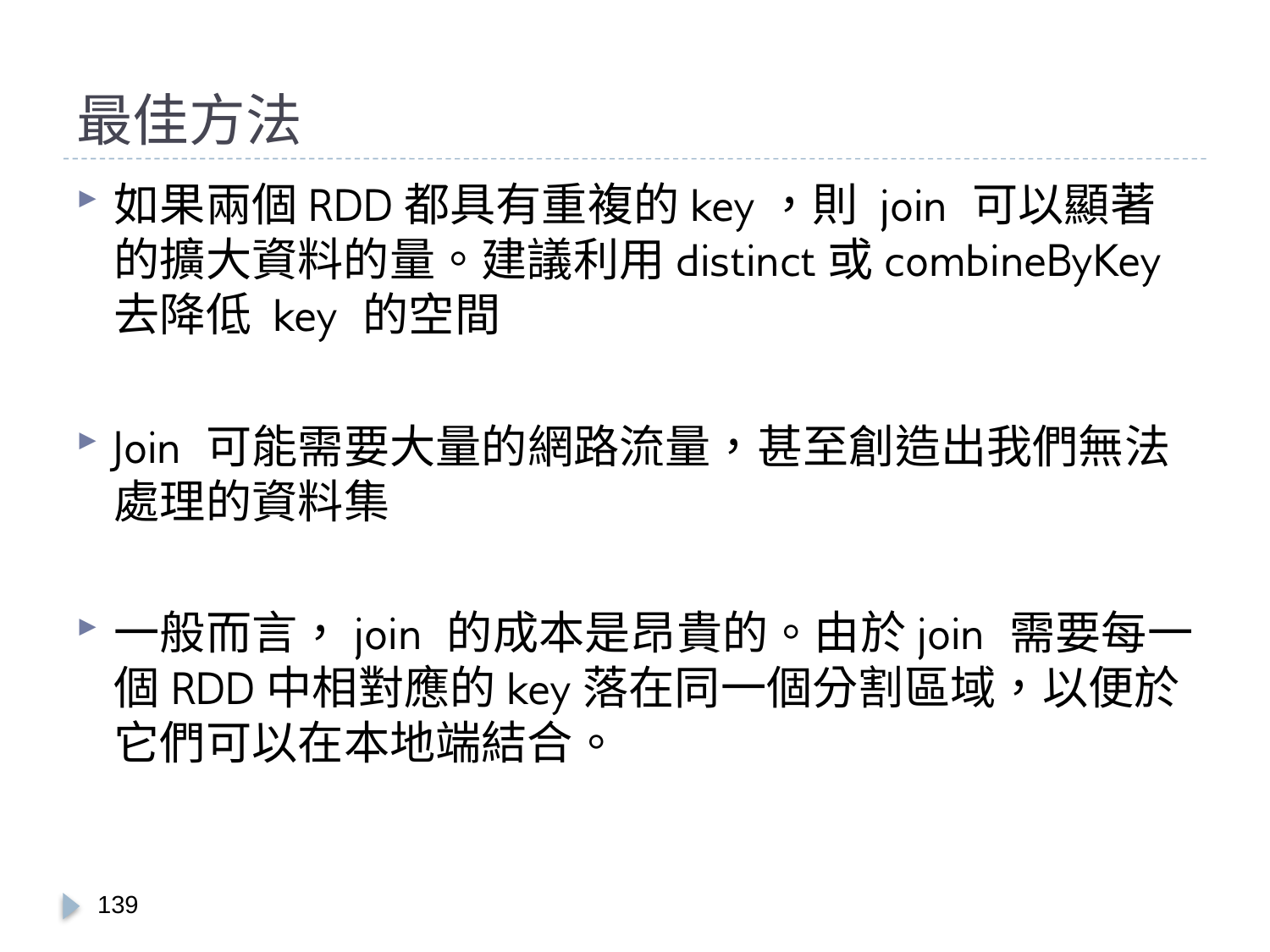

# 最佳方法
如果兩個RDD都具有重複的key，則 join 可以顯著的擴大資料的量。建議利用distinct或combineByKey 去降低 key 的空間

Join 可能需要大量的網路流量，甚至創造出我們無法處理的資料集

一般而言，join 的成本是昂貴的。由於join 需要每一個RDD中相對應的key落在同一個分割區域，以便於它們可以在本地端結合。
139